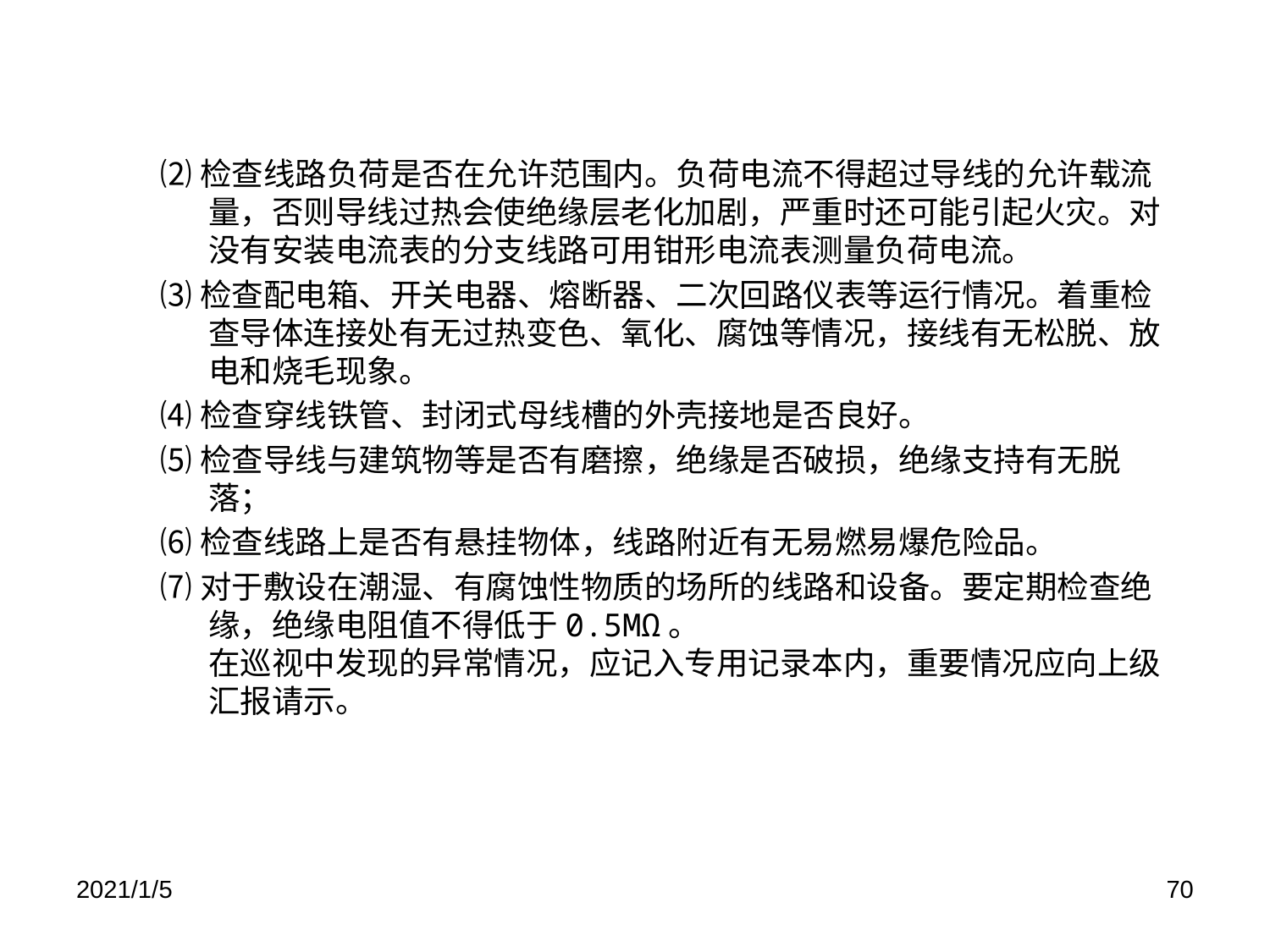

⑵检查线路负荷是否在允许范围内。负荷电流不得超过导线的允许载流量，否则导线过热会使绝缘层老化加剧，严重时还可能引起火灾。对没有安装电流表的分支线路可用钳形电流表测量负荷电流。
⑶检查配电箱、开关电器、熔断器、二次回路仪表等运行情况。着重检查导体连接处有无过热变色、氧化、腐蚀等情况，接线有无松脱、放电和烧毛现象。
⑷检查穿线铁管、封闭式母线槽的外壳接地是否良好。
⑸检查导线与建筑物等是否有磨擦，绝缘是否破损，绝缘支持有无脱落；
⑹检查线路上是否有悬挂物体，线路附近有无易燃易爆危险品。
⑺对于敷设在潮湿、有腐蚀性物质的场所的线路和设备。要定期检查绝缘，绝缘电阻值不得低于0.5MΩ。
在巡视中发现的异常情况，应记入专用记录本内，重要情况应向上级汇报请示。

2021/1/5
70